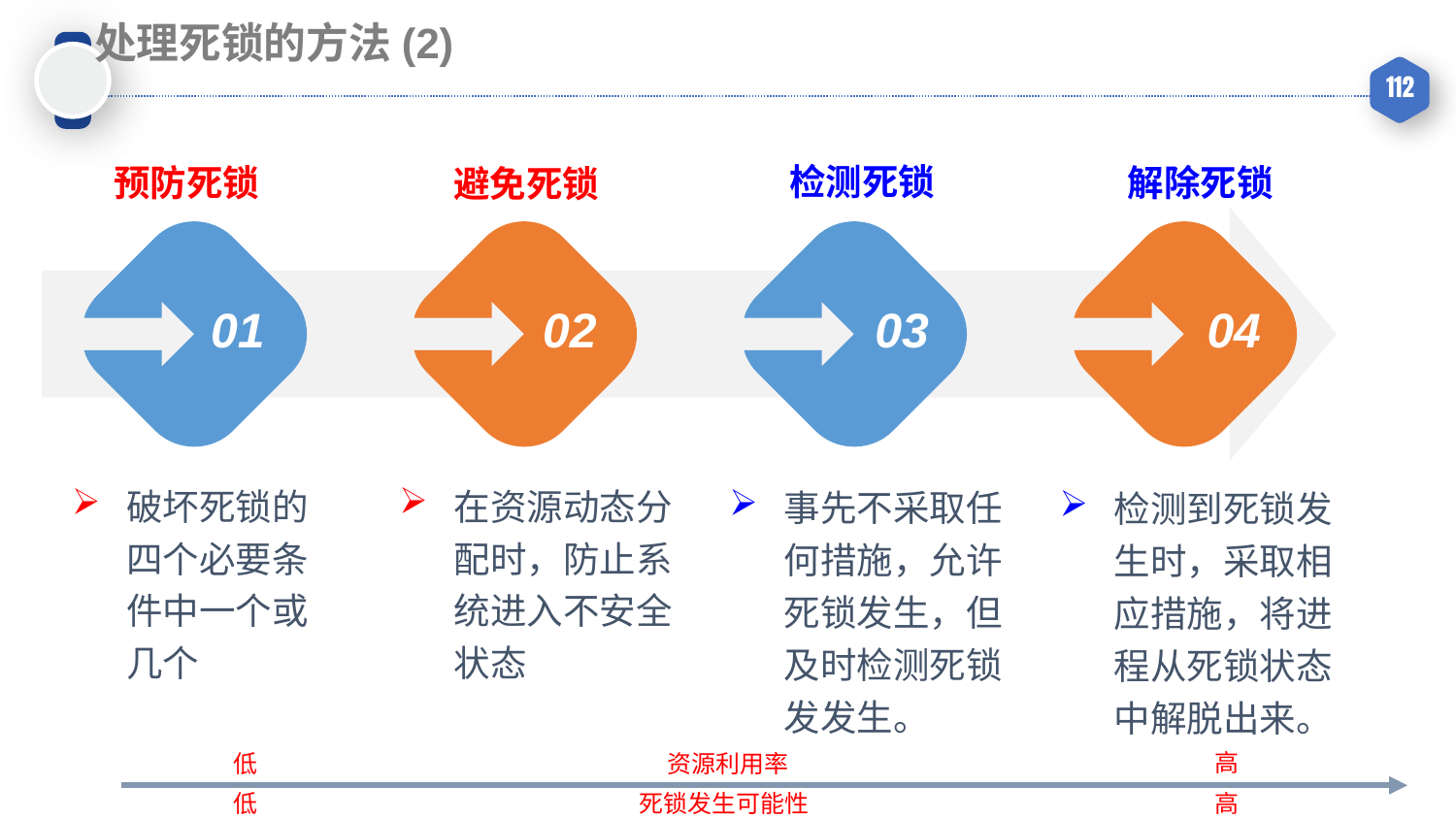

处理死锁的方法(2)
避免死锁
检测死锁
预防死锁
解除死锁

01
02
03
04
在资源动态分配时，防止系统进入不安全状态
破坏死锁的四个必要条件中一个或几个
事先不采取任何措施，允许死锁发生，但及时检测死锁发发生。
检测到死锁发生时，采取相应措施，将进程从死锁状态中解脱出来。
高
低
资源利用率
低
死锁发生可能性
高